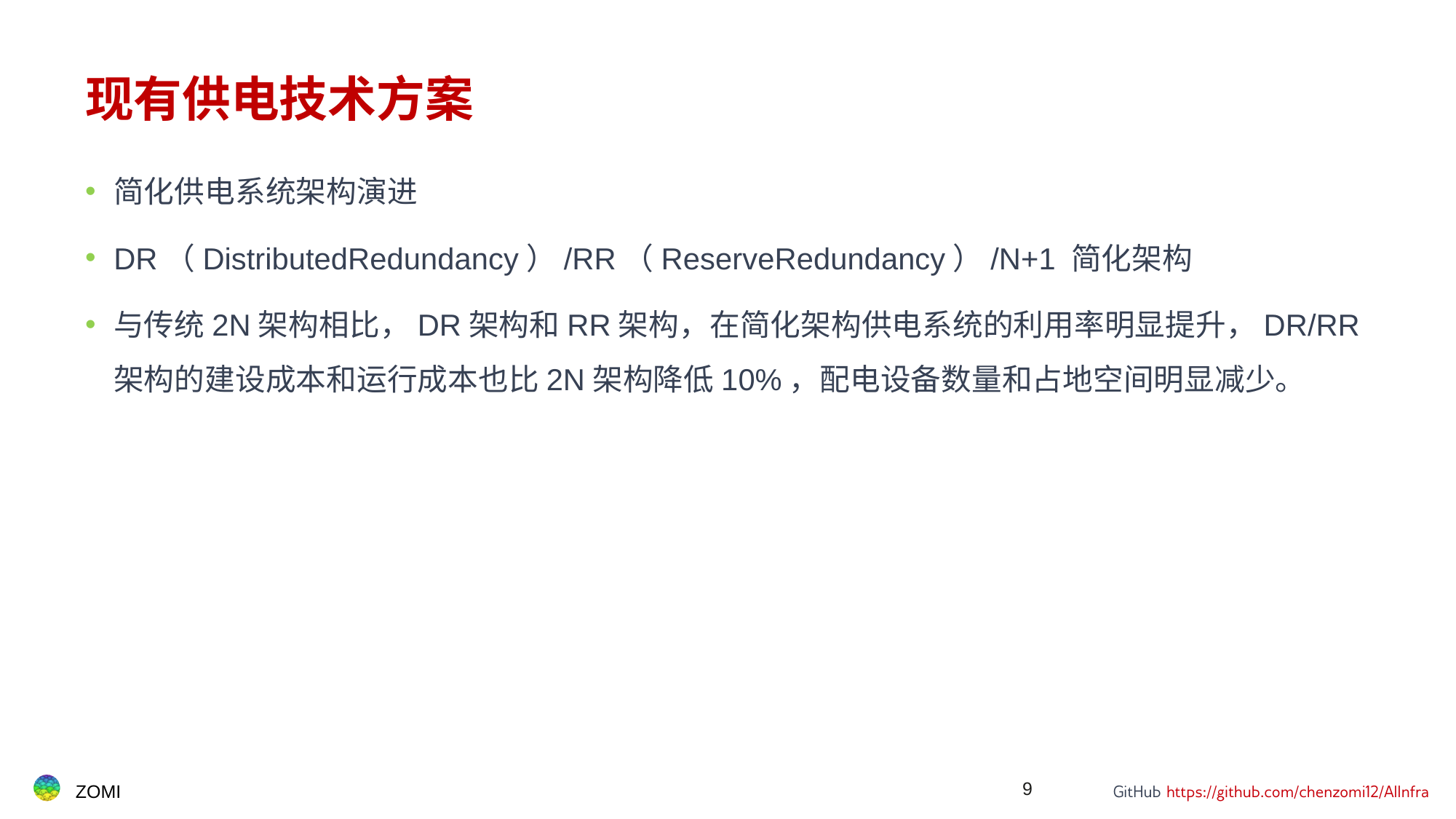

# 现有供电技术方案
简化供电系统架构演进
DR（DistributedRedundancy）/RR（ReserveRedundancy）/N+1 简化架构
与传统2N架构相比，DR架构和RR架构，在简化架构供电系统的利用率明显提升，DR/RR架构的建设成本和运行成本也比2N架构降低10%，配电设备数量和占地空间明显减少。